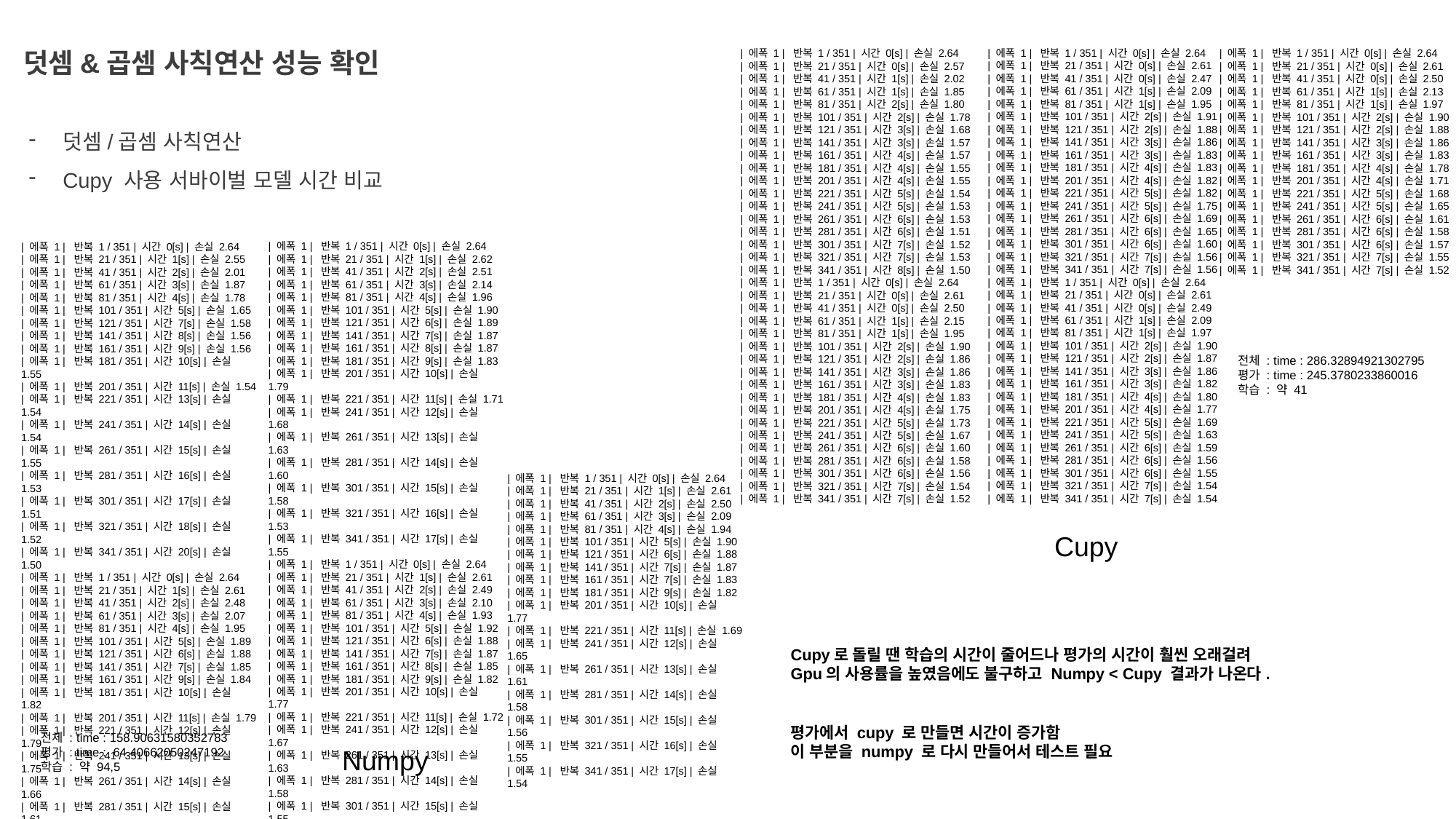

덧셈&곱셈 사칙연산 성능 확인
| 에폭 1 |  반복 1 / 351 | 시간 0[s] | 손실 2.64
| 에폭 1 |  반복 21 / 351 | 시간 0[s] | 손실 2.61
| 에폭 1 |  반복 41 / 351 | 시간 0[s] | 손실 2.47
| 에폭 1 |  반복 61 / 351 | 시간 1[s] | 손실 2.09
| 에폭 1 |  반복 81 / 351 | 시간 1[s] | 손실 1.95
| 에폭 1 |  반복 101 / 351 | 시간 2[s] | 손실 1.91
| 에폭 1 |  반복 121 / 351 | 시간 2[s] | 손실 1.88
| 에폭 1 |  반복 141 / 351 | 시간 3[s] | 손실 1.86
| 에폭 1 |  반복 161 / 351 | 시간 3[s] | 손실 1.83
| 에폭 1 |  반복 181 / 351 | 시간 4[s] | 손실 1.83
| 에폭 1 |  반복 201 / 351 | 시간 4[s] | 손실 1.82
| 에폭 1 |  반복 221 / 351 | 시간 5[s] | 손실 1.82
| 에폭 1 |  반복 241 / 351 | 시간 5[s] | 손실 1.75
| 에폭 1 |  반복 261 / 351 | 시간 6[s] | 손실 1.69
| 에폭 1 |  반복 281 / 351 | 시간 6[s] | 손실 1.65
| 에폭 1 |  반복 301 / 351 | 시간 6[s] | 손실 1.60
| 에폭 1 |  반복 321 / 351 | 시간 7[s] | 손실 1.56
| 에폭 1 |  반복 341 / 351 | 시간 7[s] | 손실 1.56
| 에폭 1 |  반복 1 / 351 | 시간 0[s] | 손실 2.64
| 에폭 1 |  반복 21 / 351 | 시간 0[s] | 손실 2.61
| 에폭 1 |  반복 41 / 351 | 시간 0[s] | 손실 2.49
| 에폭 1 |  반복 61 / 351 | 시간 1[s] | 손실 2.09
| 에폭 1 |  반복 81 / 351 | 시간 1[s] | 손실 1.97
| 에폭 1 |  반복 101 / 351 | 시간 2[s] | 손실 1.90
| 에폭 1 |  반복 121 / 351 | 시간 2[s] | 손실 1.87
| 에폭 1 |  반복 141 / 351 | 시간 3[s] | 손실 1.86
| 에폭 1 |  반복 161 / 351 | 시간 3[s] | 손실 1.82
| 에폭 1 |  반복 181 / 351 | 시간 4[s] | 손실 1.80
| 에폭 1 |  반복 201 / 351 | 시간 4[s] | 손실 1.77
| 에폭 1 |  반복 221 / 351 | 시간 5[s] | 손실 1.69
| 에폭 1 |  반복 241 / 351 | 시간 5[s] | 손실 1.63
| 에폭 1 |  반복 261 / 351 | 시간 6[s] | 손실 1.59
| 에폭 1 |  반복 281 / 351 | 시간 6[s] | 손실 1.56
| 에폭 1 |  반복 301 / 351 | 시간 6[s] | 손실 1.55
| 에폭 1 |  반복 321 / 351 | 시간 7[s] | 손실 1.54
| 에폭 1 |  반복 341 / 351 | 시간 7[s] | 손실 1.54
| 에폭 1 |  반복 1 / 351 | 시간 0[s] | 손실 2.64
| 에폭 1 |  반복 21 / 351 | 시간 0[s] | 손실 2.57
| 에폭 1 |  반복 41 / 351 | 시간 1[s] | 손실 2.02
| 에폭 1 |  반복 61 / 351 | 시간 1[s] | 손실 1.85
| 에폭 1 |  반복 81 / 351 | 시간 2[s] | 손실 1.80
| 에폭 1 |  반복 101 / 351 | 시간 2[s] | 손실 1.78
| 에폭 1 |  반복 121 / 351 | 시간 3[s] | 손실 1.68
| 에폭 1 |  반복 141 / 351 | 시간 3[s] | 손실 1.57
| 에폭 1 |  반복 161 / 351 | 시간 4[s] | 손실 1.57
| 에폭 1 |  반복 181 / 351 | 시간 4[s] | 손실 1.55
| 에폭 1 |  반복 201 / 351 | 시간 4[s] | 손실 1.55
| 에폭 1 |  반복 221 / 351 | 시간 5[s] | 손실 1.54
| 에폭 1 |  반복 241 / 351 | 시간 5[s] | 손실 1.53
| 에폭 1 |  반복 261 / 351 | 시간 6[s] | 손실 1.53
| 에폭 1 |  반복 281 / 351 | 시간 6[s] | 손실 1.51
| 에폭 1 |  반복 301 / 351 | 시간 7[s] | 손실 1.52
| 에폭 1 |  반복 321 / 351 | 시간 7[s] | 손실 1.53
| 에폭 1 |  반복 341 / 351 | 시간 8[s] | 손실 1.50
| 에폭 1 |  반복 1 / 351 | 시간 0[s] | 손실 2.64
| 에폭 1 |  반복 21 / 351 | 시간 0[s] | 손실 2.61
| 에폭 1 |  반복 41 / 351 | 시간 0[s] | 손실 2.50
| 에폭 1 |  반복 61 / 351 | 시간 1[s] | 손실 2.15
| 에폭 1 |  반복 81 / 351 | 시간 1[s] | 손실 1.95
| 에폭 1 |  반복 101 / 351 | 시간 2[s] | 손실 1.90
| 에폭 1 |  반복 121 / 351 | 시간 2[s] | 손실 1.86
| 에폭 1 |  반복 141 / 351 | 시간 3[s] | 손실 1.86
| 에폭 1 |  반복 161 / 351 | 시간 3[s] | 손실 1.83
| 에폭 1 |  반복 181 / 351 | 시간 4[s] | 손실 1.83
| 에폭 1 |  반복 201 / 351 | 시간 4[s] | 손실 1.75
| 에폭 1 |  반복 221 / 351 | 시간 5[s] | 손실 1.73
| 에폭 1 |  반복 241 / 351 | 시간 5[s] | 손실 1.67
| 에폭 1 |  반복 261 / 351 | 시간 6[s] | 손실 1.60
| 에폭 1 |  반복 281 / 351 | 시간 6[s] | 손실 1.58
| 에폭 1 |  반복 301 / 351 | 시간 6[s] | 손실 1.56
| 에폭 1 |  반복 321 / 351 | 시간 7[s] | 손실 1.54
| 에폭 1 |  반복 341 / 351 | 시간 7[s] | 손실 1.52
| 에폭 1 |  반복 1 / 351 | 시간 0[s] | 손실 2.64
| 에폭 1 |  반복 21 / 351 | 시간 0[s] | 손실 2.61
| 에폭 1 |  반복 41 / 351 | 시간 0[s] | 손실 2.50
| 에폭 1 |  반복 61 / 351 | 시간 1[s] | 손실 2.13
| 에폭 1 |  반복 81 / 351 | 시간 1[s] | 손실 1.97
| 에폭 1 |  반복 101 / 351 | 시간 2[s] | 손실 1.90
| 에폭 1 |  반복 121 / 351 | 시간 2[s] | 손실 1.88
| 에폭 1 |  반복 141 / 351 | 시간 3[s] | 손실 1.86
| 에폭 1 |  반복 161 / 351 | 시간 3[s] | 손실 1.83
| 에폭 1 |  반복 181 / 351 | 시간 4[s] | 손실 1.78
| 에폭 1 |  반복 201 / 351 | 시간 4[s] | 손실 1.71
| 에폭 1 |  반복 221 / 351 | 시간 5[s] | 손실 1.68
| 에폭 1 |  반복 241 / 351 | 시간 5[s] | 손실 1.65
| 에폭 1 |  반복 261 / 351 | 시간 6[s] | 손실 1.61
| 에폭 1 |  반복 281 / 351 | 시간 6[s] | 손실 1.58
| 에폭 1 |  반복 301 / 351 | 시간 6[s] | 손실 1.57
| 에폭 1 |  반복 321 / 351 | 시간 7[s] | 손실 1.55
| 에폭 1 |  반복 341 / 351 | 시간 7[s] | 손실 1.52
덧셈/곱셈 사칙연산
Cupy 사용 서바이벌 모델 시간 비교
| 에폭 1 |  반복 1 / 351 | 시간 0[s] | 손실 2.64
| 에폭 1 |  반복 21 / 351 | 시간 1[s] | 손실 2.62
| 에폭 1 |  반복 41 / 351 | 시간 2[s] | 손실 2.51
| 에폭 1 |  반복 61 / 351 | 시간 3[s] | 손실 2.14
| 에폭 1 |  반복 81 / 351 | 시간 4[s] | 손실 1.96
| 에폭 1 |  반복 101 / 351 | 시간 5[s] | 손실 1.90
| 에폭 1 |  반복 121 / 351 | 시간 6[s] | 손실 1.89
| 에폭 1 |  반복 141 / 351 | 시간 7[s] | 손실 1.87
| 에폭 1 |  반복 161 / 351 | 시간 8[s] | 손실 1.87
| 에폭 1 |  반복 181 / 351 | 시간 9[s] | 손실 1.83
| 에폭 1 |  반복 201 / 351 | 시간 10[s] | 손실 1.79
| 에폭 1 |  반복 221 / 351 | 시간 11[s] | 손실 1.71
| 에폭 1 |  반복 241 / 351 | 시간 12[s] | 손실 1.68
| 에폭 1 |  반복 261 / 351 | 시간 13[s] | 손실 1.63
| 에폭 1 |  반복 281 / 351 | 시간 14[s] | 손실 1.60
| 에폭 1 |  반복 301 / 351 | 시간 15[s] | 손실 1.58
| 에폭 1 |  반복 321 / 351 | 시간 16[s] | 손실 1.53
| 에폭 1 |  반복 341 / 351 | 시간 17[s] | 손실 1.55
| 에폭 1 |  반복 1 / 351 | 시간 0[s] | 손실 2.64
| 에폭 1 |  반복 21 / 351 | 시간 1[s] | 손실 2.61
| 에폭 1 |  반복 41 / 351 | 시간 2[s] | 손실 2.49
| 에폭 1 |  반복 61 / 351 | 시간 3[s] | 손실 2.10
| 에폭 1 |  반복 81 / 351 | 시간 4[s] | 손실 1.93
| 에폭 1 |  반복 101 / 351 | 시간 5[s] | 손실 1.92
| 에폭 1 |  반복 121 / 351 | 시간 6[s] | 손실 1.88
| 에폭 1 |  반복 141 / 351 | 시간 7[s] | 손실 1.87
| 에폭 1 |  반복 161 / 351 | 시간 8[s] | 손실 1.85
| 에폭 1 |  반복 181 / 351 | 시간 9[s] | 손실 1.82
| 에폭 1 |  반복 201 / 351 | 시간 10[s] | 손실 1.77
| 에폭 1 |  반복 221 / 351 | 시간 11[s] | 손실 1.72
| 에폭 1 |  반복 241 / 351 | 시간 12[s] | 손실 1.67
| 에폭 1 |  반복 261 / 351 | 시간 13[s] | 손실 1.63
| 에폭 1 |  반복 281 / 351 | 시간 14[s] | 손실 1.58
| 에폭 1 |  반복 301 / 351 | 시간 15[s] | 손실 1.55
| 에폭 1 |  반복 321 / 351 | 시간 16[s] | 손실 1.55
| 에폭 1 |  반복 341 / 351 | 시간 17[s] | 손실 1.53
| 에폭 1 |  반복 1 / 351 | 시간 0[s] | 손실 2.64
| 에폭 1 |  반복 21 / 351 | 시간 1[s] | 손실 2.55
| 에폭 1 |  반복 41 / 351 | 시간 2[s] | 손실 2.01
| 에폭 1 |  반복 61 / 351 | 시간 3[s] | 손실 1.87
| 에폭 1 |  반복 81 / 351 | 시간 4[s] | 손실 1.78
| 에폭 1 |  반복 101 / 351 | 시간 5[s] | 손실 1.65
| 에폭 1 |  반복 121 / 351 | 시간 7[s] | 손실 1.58
| 에폭 1 |  반복 141 / 351 | 시간 8[s] | 손실 1.56
| 에폭 1 |  반복 161 / 351 | 시간 9[s] | 손실 1.56
| 에폭 1 |  반복 181 / 351 | 시간 10[s] | 손실 1.55
| 에폭 1 |  반복 201 / 351 | 시간 11[s] | 손실 1.54
| 에폭 1 |  반복 221 / 351 | 시간 13[s] | 손실 1.54
| 에폭 1 |  반복 241 / 351 | 시간 14[s] | 손실 1.54
| 에폭 1 |  반복 261 / 351 | 시간 15[s] | 손실 1.55
| 에폭 1 |  반복 281 / 351 | 시간 16[s] | 손실 1.53
| 에폭 1 |  반복 301 / 351 | 시간 17[s] | 손실 1.51
| 에폭 1 |  반복 321 / 351 | 시간 18[s] | 손실 1.52
| 에폭 1 |  반복 341 / 351 | 시간 20[s] | 손실 1.50
| 에폭 1 |  반복 1 / 351 | 시간 0[s] | 손실 2.64
| 에폭 1 |  반복 21 / 351 | 시간 1[s] | 손실 2.61
| 에폭 1 |  반복 41 / 351 | 시간 2[s] | 손실 2.48
| 에폭 1 |  반복 61 / 351 | 시간 3[s] | 손실 2.07
| 에폭 1 |  반복 81 / 351 | 시간 4[s] | 손실 1.95
| 에폭 1 |  반복 101 / 351 | 시간 5[s] | 손실 1.89
| 에폭 1 |  반복 121 / 351 | 시간 6[s] | 손실 1.88
| 에폭 1 |  반복 141 / 351 | 시간 7[s] | 손실 1.85
| 에폭 1 |  반복 161 / 351 | 시간 9[s] | 손실 1.84
| 에폭 1 |  반복 181 / 351 | 시간 10[s] | 손실 1.82
| 에폭 1 |  반복 201 / 351 | 시간 11[s] | 손실 1.79
| 에폭 1 |  반복 221 / 351 | 시간 12[s] | 손실 1.79
| 에폭 1 |  반복 241 / 351 | 시간 13[s] | 손실 1.75
| 에폭 1 |  반복 261 / 351 | 시간 14[s] | 손실 1.66
| 에폭 1 |  반복 281 / 351 | 시간 15[s] | 손실 1.61
| 에폭 1 |  반복 301 / 351 | 시간 16[s] | 손실 1.57
| 에폭 1 |  반복 321 / 351 | 시간 17[s] | 손실 1.56
| 에폭 1 |  반복 341 / 351 | 시간 18[s] | 손실 1.55
전체 : time : 286.32894921302795
평가 : time : 245.3780233860016
학습 : 약 41
| 에폭 1 |  반복 1 / 351 | 시간 0[s] | 손실 2.64
| 에폭 1 |  반복 21 / 351 | 시간 1[s] | 손실 2.61
| 에폭 1 |  반복 41 / 351 | 시간 2[s] | 손실 2.50
| 에폭 1 |  반복 61 / 351 | 시간 3[s] | 손실 2.09
| 에폭 1 |  반복 81 / 351 | 시간 4[s] | 손실 1.94
| 에폭 1 |  반복 101 / 351 | 시간 5[s] | 손실 1.90
| 에폭 1 |  반복 121 / 351 | 시간 6[s] | 손실 1.88
| 에폭 1 |  반복 141 / 351 | 시간 7[s] | 손실 1.87
| 에폭 1 |  반복 161 / 351 | 시간 7[s] | 손실 1.83
| 에폭 1 |  반복 181 / 351 | 시간 9[s] | 손실 1.82
| 에폭 1 |  반복 201 / 351 | 시간 10[s] | 손실 1.77
| 에폭 1 |  반복 221 / 351 | 시간 11[s] | 손실 1.69
| 에폭 1 |  반복 241 / 351 | 시간 12[s] | 손실 1.65
| 에폭 1 |  반복 261 / 351 | 시간 13[s] | 손실 1.61
| 에폭 1 |  반복 281 / 351 | 시간 14[s] | 손실 1.58
| 에폭 1 |  반복 301 / 351 | 시간 15[s] | 손실 1.56
| 에폭 1 |  반복 321 / 351 | 시간 16[s] | 손실 1.55
| 에폭 1 |  반복 341 / 351 | 시간 17[s] | 손실 1.54
Cupy
Cupy로 돌릴 땐 학습의 시간이 줄어드나 평가의 시간이 훨씬 오래걸려
Gpu의 사용률을 높였음에도 불구하고 Numpy < Cupy 결과가 나온다.

평가에서 cupy 로 만들면 시간이 증가함
이 부분을 numpy 로 다시 만들어서 테스트 필요

전체 : time : 158.90631580352783
평가 : time :  64.40662050247192
학습 : 약 94,5
Numpy